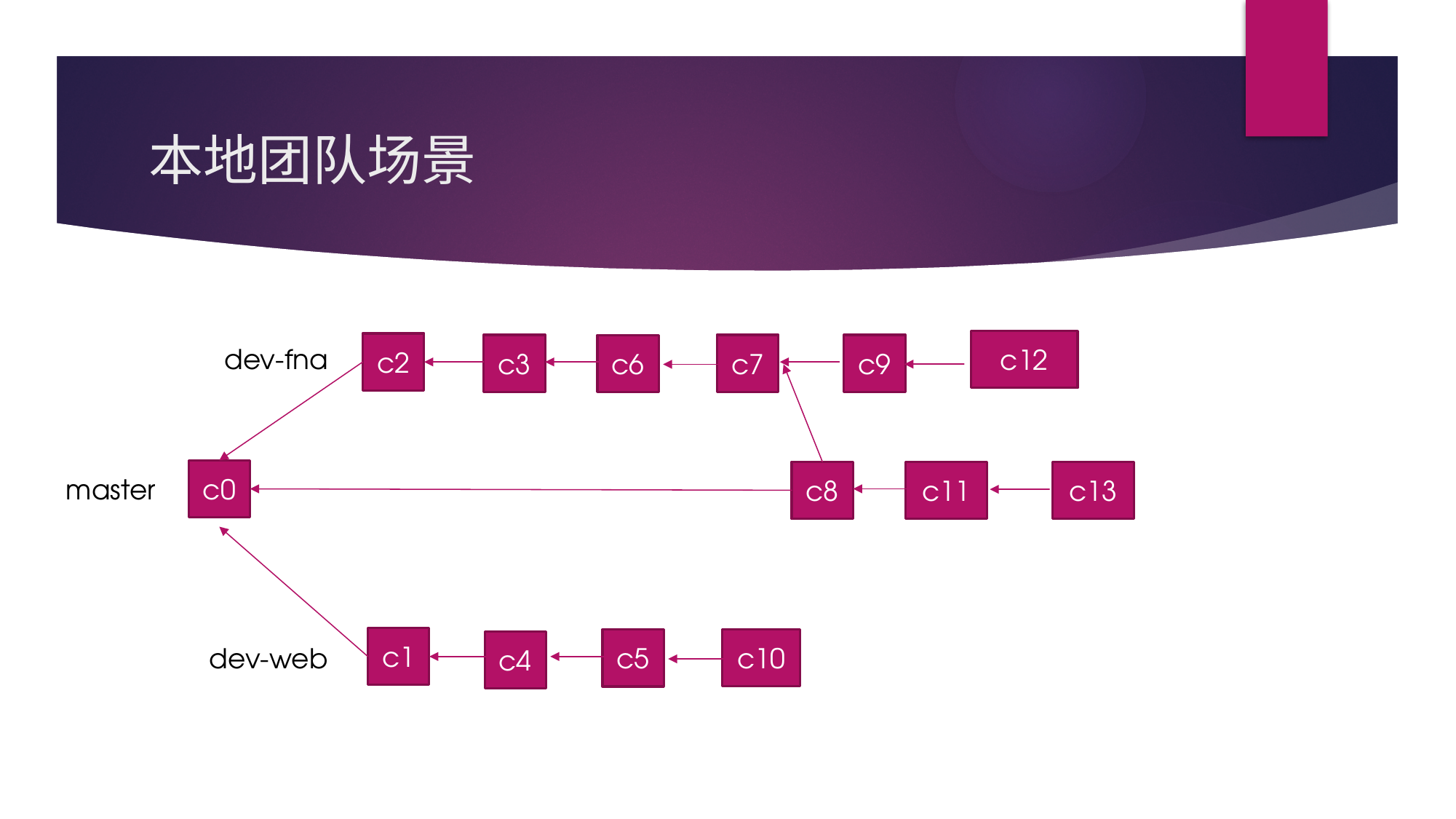

# 本地团队场景
c12
c2
c3
c7
c9
c6
dev-fna
c0
c8
c13
c11
master
c1
c10
c5
c4
dev-web